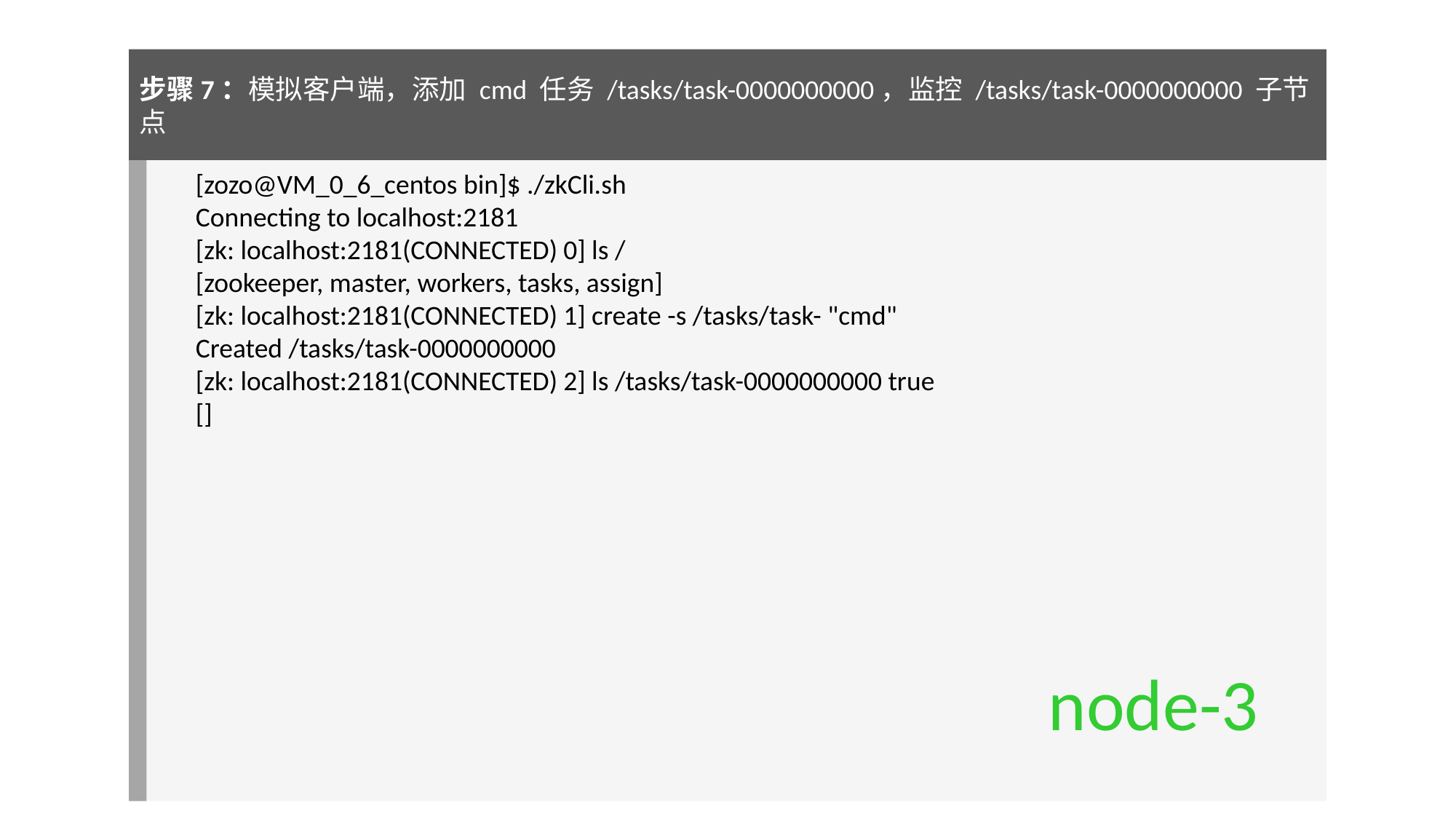

步骤7：模拟客户端，添加 cmd 任务 /tasks/task-0000000000，监控 /tasks/task-0000000000 子节点

[zozo@VM_0_6_centos bin]$ ./zkCli.sh
Connecting to localhost:2181
[zk: localhost:2181(CONNECTED) 0] ls /
[zookeeper, master, workers, tasks, assign]
[zk: localhost:2181(CONNECTED) 1] create -s /tasks/task- "cmd"
Created /tasks/task-0000000000
[zk: localhost:2181(CONNECTED) 2] ls /tasks/task-0000000000 true
[]
node-3